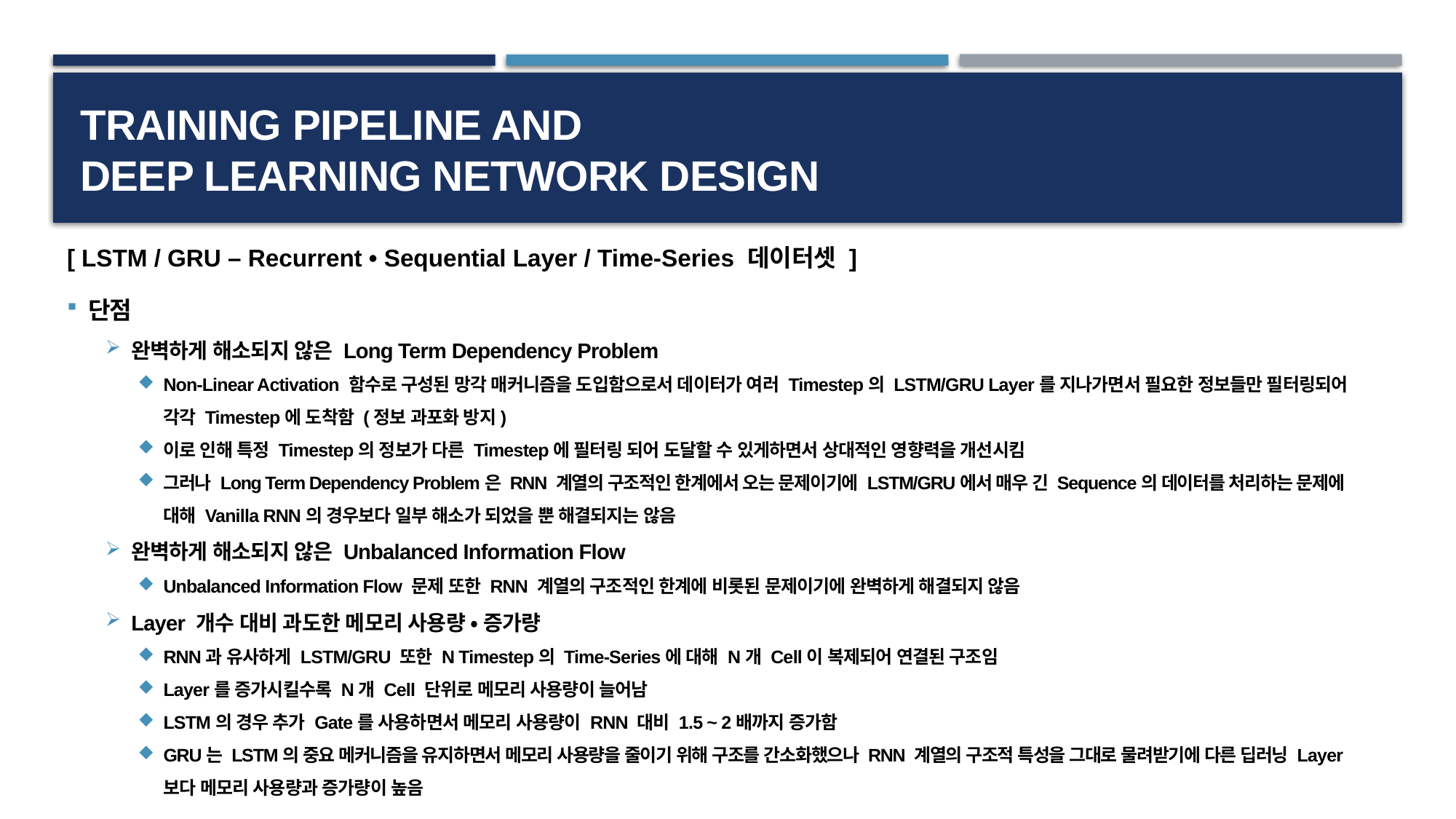

# Training PipeLine and Deep Learning Network Design
[ LSTM / GRU – Recurrent • Sequential Layer / Time-Series 데이터셋 ]
단점
완벽하게 해소되지 않은 Long Term Dependency Problem
Non-Linear Activation 함수로 구성된 망각 매커니즘을 도입함으로서 데이터가 여러 Timestep의 LSTM/GRU Layer를 지나가면서 필요한 정보들만 필터링되어 각각 Timestep에 도착함 (정보 과포화 방지)
이로 인해 특정 Timestep의 정보가 다른 Timestep에 필터링 되어 도달할 수 있게하면서 상대적인 영향력을 개선시킴
그러나 Long Term Dependency Problem은 RNN 계열의 구조적인 한계에서 오는 문제이기에 LSTM/GRU에서 매우 긴 Sequence의 데이터를 처리하는 문제에 대해 Vanilla RNN의 경우보다 일부 해소가 되었을 뿐 해결되지는 않음
완벽하게 해소되지 않은 Unbalanced Information Flow
Unbalanced Information Flow 문제 또한 RNN 계열의 구조적인 한계에 비롯된 문제이기에 완벽하게 해결되지 않음
Layer 개수 대비 과도한 메모리 사용량 • 증가량
RNN과 유사하게 LSTM/GRU 또한 N Timestep의 Time-Series에 대해 N개 Cell이 복제되어 연결된 구조임
Layer를 증가시킬수록 N개 Cell 단위로 메모리 사용량이 늘어남
LSTM의 경우 추가 Gate를 사용하면서 메모리 사용량이 RNN 대비 1.5 ~ 2배까지 증가함
GRU는 LSTM의 중요 메커니즘을 유지하면서 메모리 사용량을 줄이기 위해 구조를 간소화했으나 RNN 계열의 구조적 특성을 그대로 물려받기에 다른 딥러닝 Layer보다 메모리 사용량과 증가량이 높음